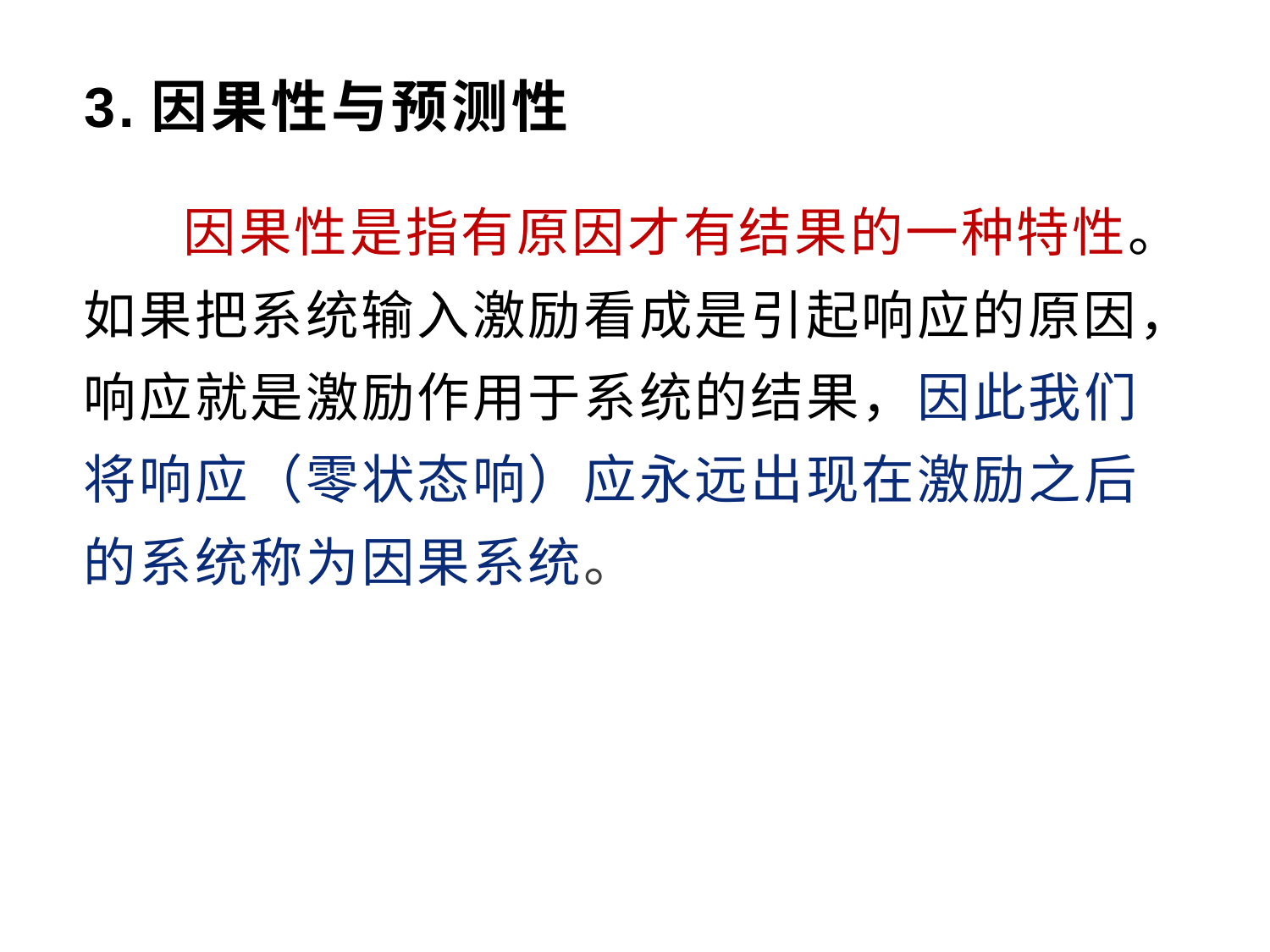

# 3.因果性与预测性
      因果性是指有原因才有结果的一种特性。如果把系统输入激励看成是引起响应的原因，响应就是激励作用于系统的结果，因此我们将响应（零状态响）应永远出现在激励之后的系统称为因果系统。